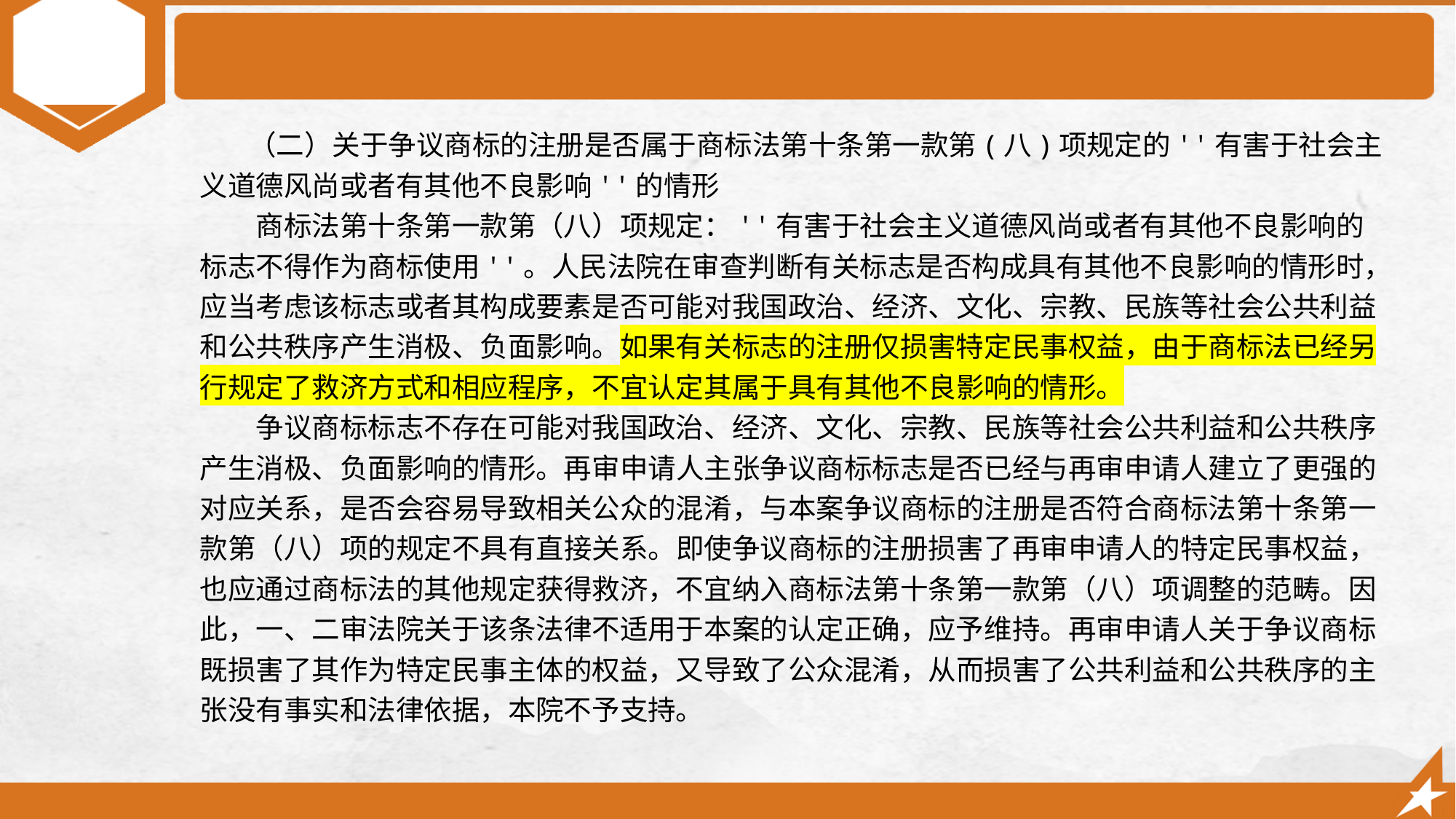

（二）关于争议商标的注册是否属于商标法第十条第一款第(八)项规定的''有害于社会主义道德风尚或者有其他不良影响''的情形
　　商标法第十条第一款第（八）项规定：''有害于社会主义道德风尚或者有其他不良影响的标志不得作为商标使用''。人民法院在审查判断有关标志是否构成具有其他不良影响的情形时，应当考虑该标志或者其构成要素是否可能对我国政治、经济、文化、宗教、民族等社会公共利益和公共秩序产生消极、负面影响。如果有关标志的注册仅损害特定民事权益，由于商标法已经另行规定了救济方式和相应程序，不宜认定其属于具有其他不良影响的情形。
　　争议商标标志不存在可能对我国政治、经济、文化、宗教、民族等社会公共利益和公共秩序产生消极、负面影响的情形。再审申请人主张争议商标标志是否已经与再审申请人建立了更强的对应关系，是否会容易导致相关公众的混淆，与本案争议商标的注册是否符合商标法第十条第一款第（八）项的规定不具有直接关系。即使争议商标的注册损害了再审申请人的特定民事权益，也应通过商标法的其他规定获得救济，不宜纳入商标法第十条第一款第（八）项调整的范畴。因此，一、二审法院关于该条法律不适用于本案的认定正确，应予维持。再审申请人关于争议商标既损害了其作为特定民事主体的权益，又导致了公众混淆，从而损害了公共利益和公共秩序的主张没有事实和法律依据，本院不予支持。